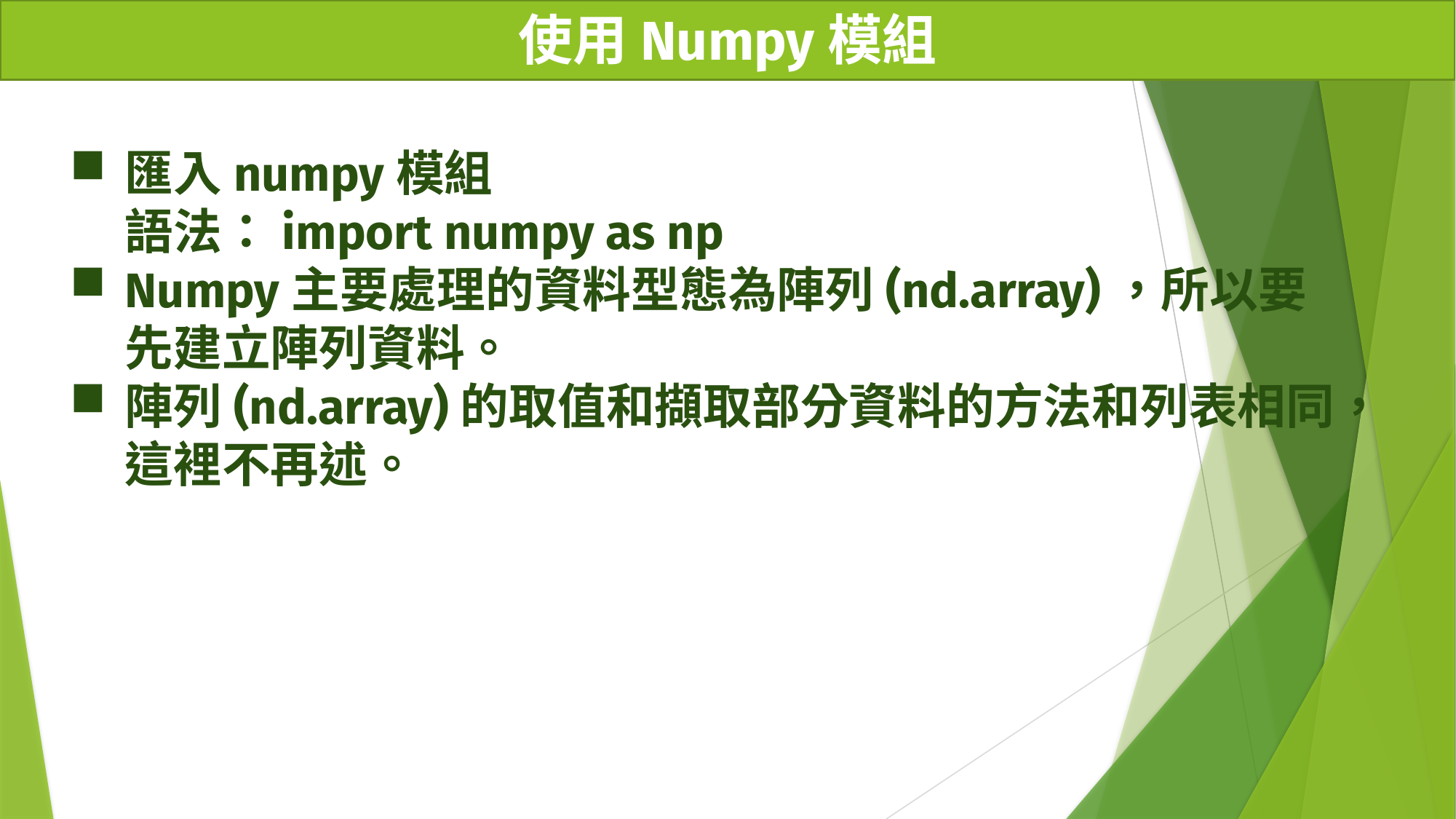

# 使用Numpy模組
匯入numpy模組
語法：import numpy as np
Numpy主要處理的資料型態為陣列(nd.array)，所以要先建立陣列資料。
陣列(nd.array)的取值和擷取部分資料的方法和列表相同，這裡不再述。